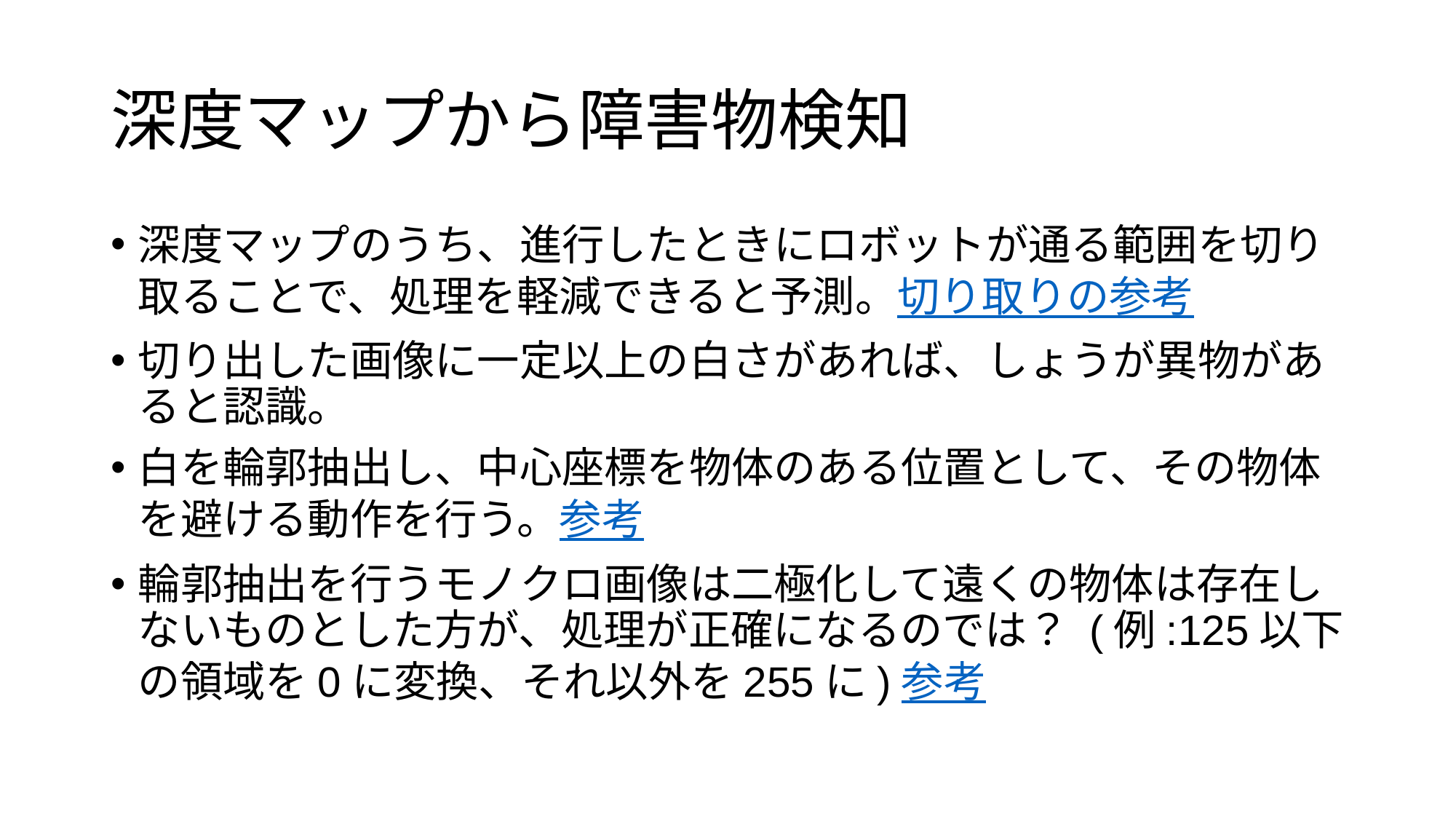

# 深度マップから障害物検知
深度マップのうち、進行したときにロボットが通る範囲を切り取ることで、処理を軽減できると予測。切り取りの参考
切り出した画像に一定以上の白さがあれば、しょうが異物があると認識。
白を輪郭抽出し、中心座標を物体のある位置として、その物体を避ける動作を行う。参考
輪郭抽出を行うモノクロ画像は二極化して遠くの物体は存在しないものとした方が、処理が正確になるのでは？ (例:125以下の領域を0に変換、それ以外を255に)参考